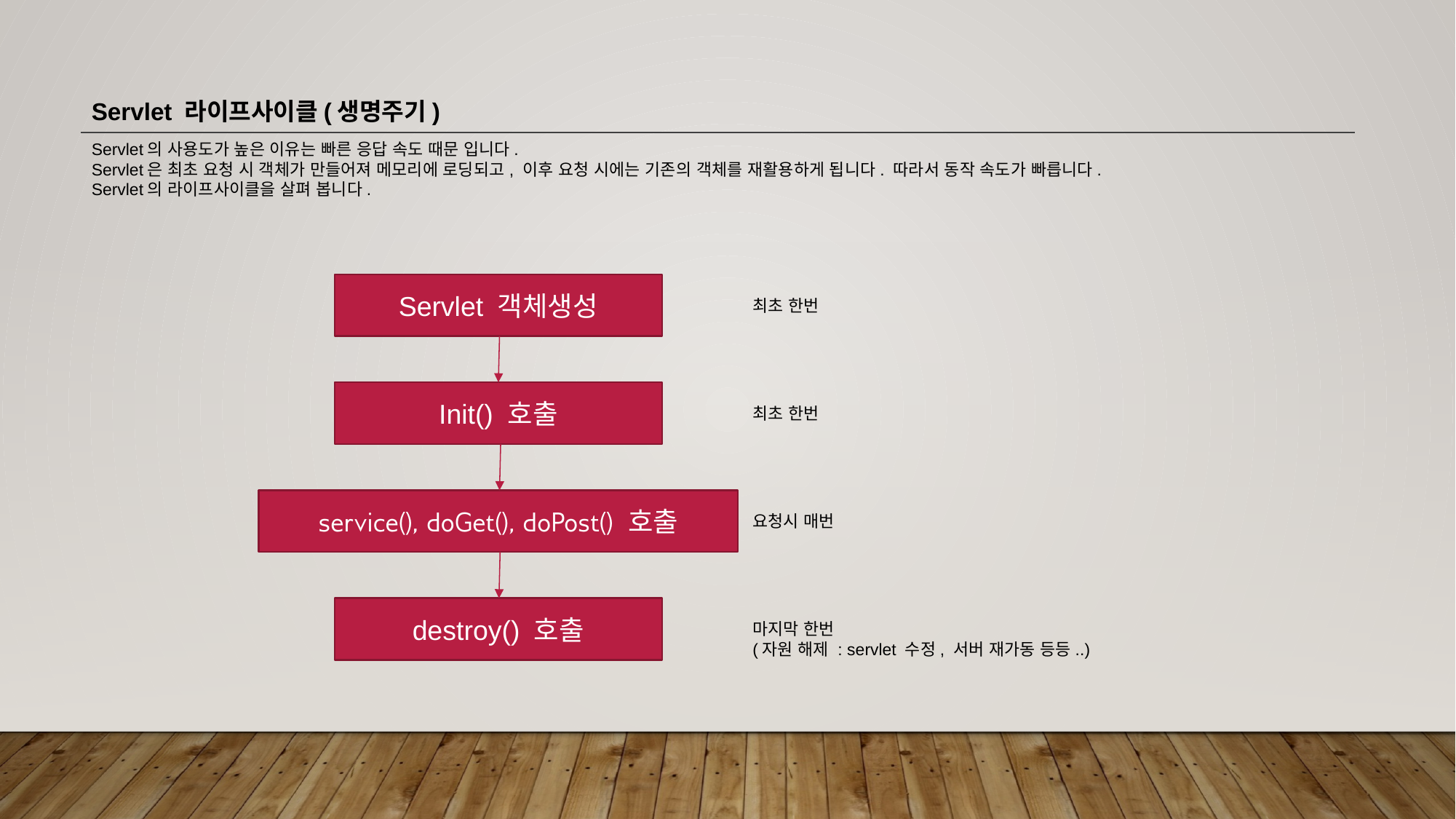

Servlet 라이프사이클(생명주기)
Servlet의 사용도가 높은 이유는 빠른 응답 속도 때문 입니다.
Servlet은 최초 요청 시 객체가 만들어져 메모리에 로딩되고, 이후 요청 시에는 기존의 객체를 재활용하게 됩니다. 따라서 동작 속도가 빠릅니다.
Servlet의 라이프사이클을 살펴 봅니다.
Servlet 객체생성
최초 한번
Init() 호출
최초 한번
service(), doGet(), doPost() 호출
요청시 매번
destroy() 호출
마지막 한번
(자원 해제 : servlet 수정, 서버 재가동 등등..)